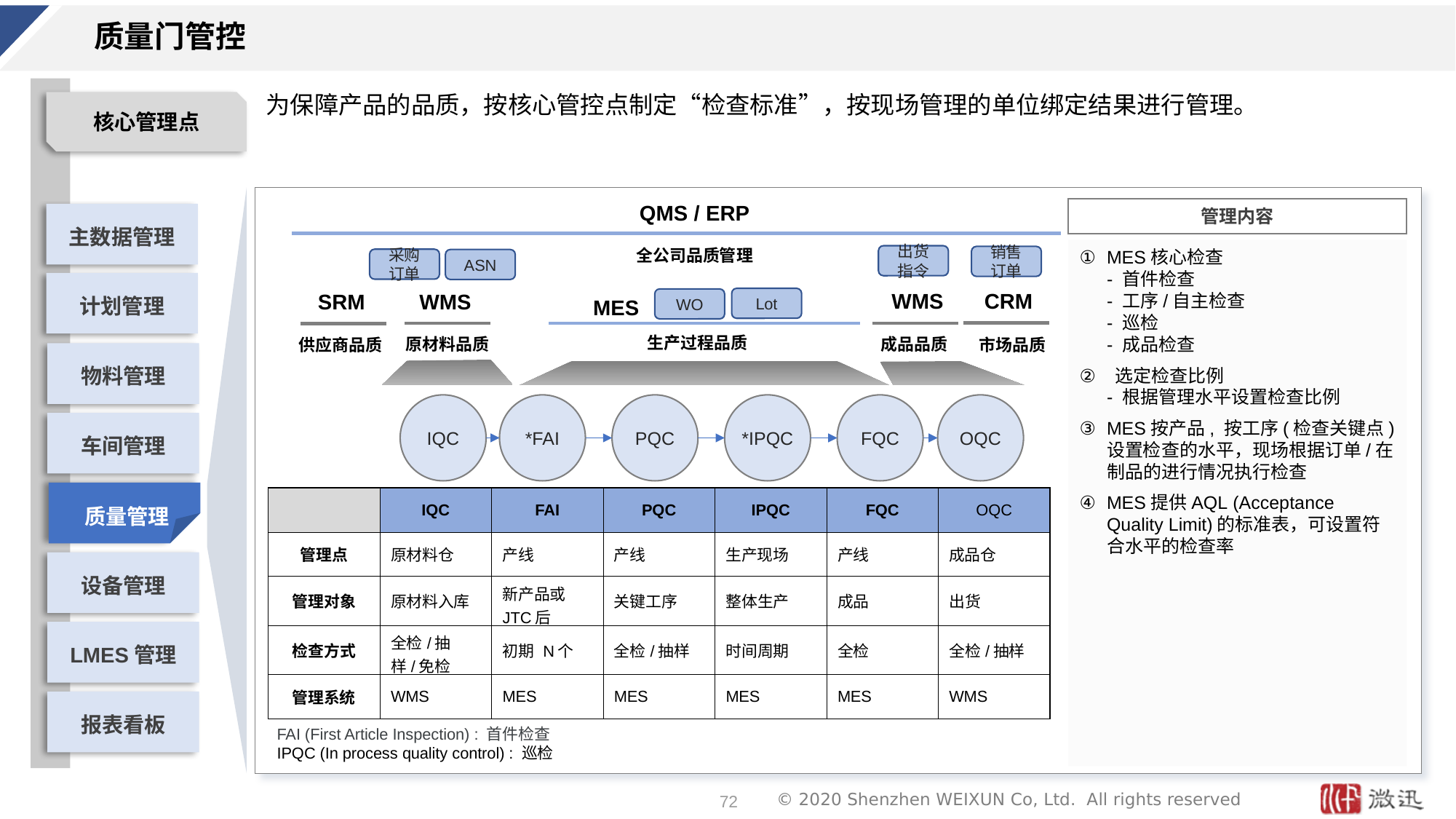

# 质量门管控
为保障产品的品质，按核心管控点制定“检查标准”，按现场管理的单位绑定结果进行管理。
QMS / ERP
全公司品质管理
MES核心检查
- 首件检查
- 工序/自主检查
- 巡检
- 成品检查
 选定检查比例
- 根据管理水平设置检查比例
MES按产品, 按工序(检查关键点)设置检查的水平，现场根据订单/在制品的进行情况执行检查
MES提供AQL (Acceptance Quality Limit)的标准表，可设置符合水平的检查率
出货指令
销售订单
采购订单
ASN
CRM
WMS
WMS
SRM
Lot
MES
WO
生产过程品质
原材料品质
成品品质
供应商品质
市场品质

IQC
*FAI
PQC
*IPQC
FQC
OQC
|  | IQC | FAI | PQC | IPQC | FQC | OQC |
| --- | --- | --- | --- | --- | --- | --- |
| 管理点 | 原材料仓 | 产线 | 产线 | 生产现场 | 产线 | 成品仓 |
| 管理对象 | 原材料入库 | 新产品或JTC后 | 关键工序 | 整体生产 | 成品 | 出货 |
| 检查方式 | 全检/抽样/免检 | 初期 N个 | 全检/抽样 | 时间周期 | 全检 | 全检/抽样 |
| 管理系统 | WMS | MES | MES | MES | MES | WMS |
FAI (First Article Inspection) : 首件检查
IPQC (In process quality control) : 巡检
72